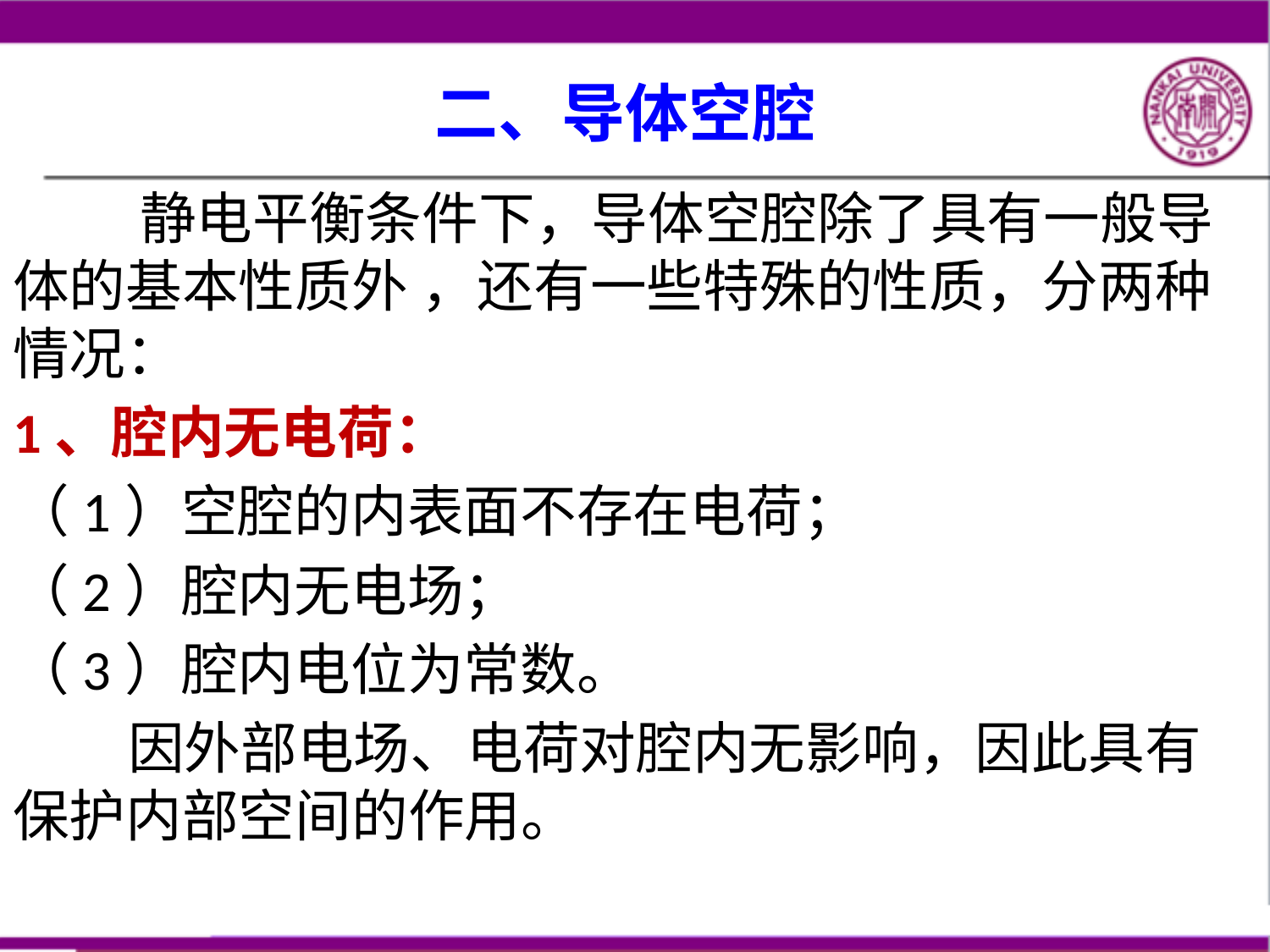

# 二、导体空腔
	静电平衡条件下，导体空腔除了具有一般导体的基本性质外 ，还有一些特殊的性质，分两种情况：
1、腔内无电荷：
（1）空腔的内表面不存在电荷；
（2）腔内无电场；
（3）腔内电位为常数。
        因外部电场、电荷对腔内无影响，因此具有保护内部空间的作用。